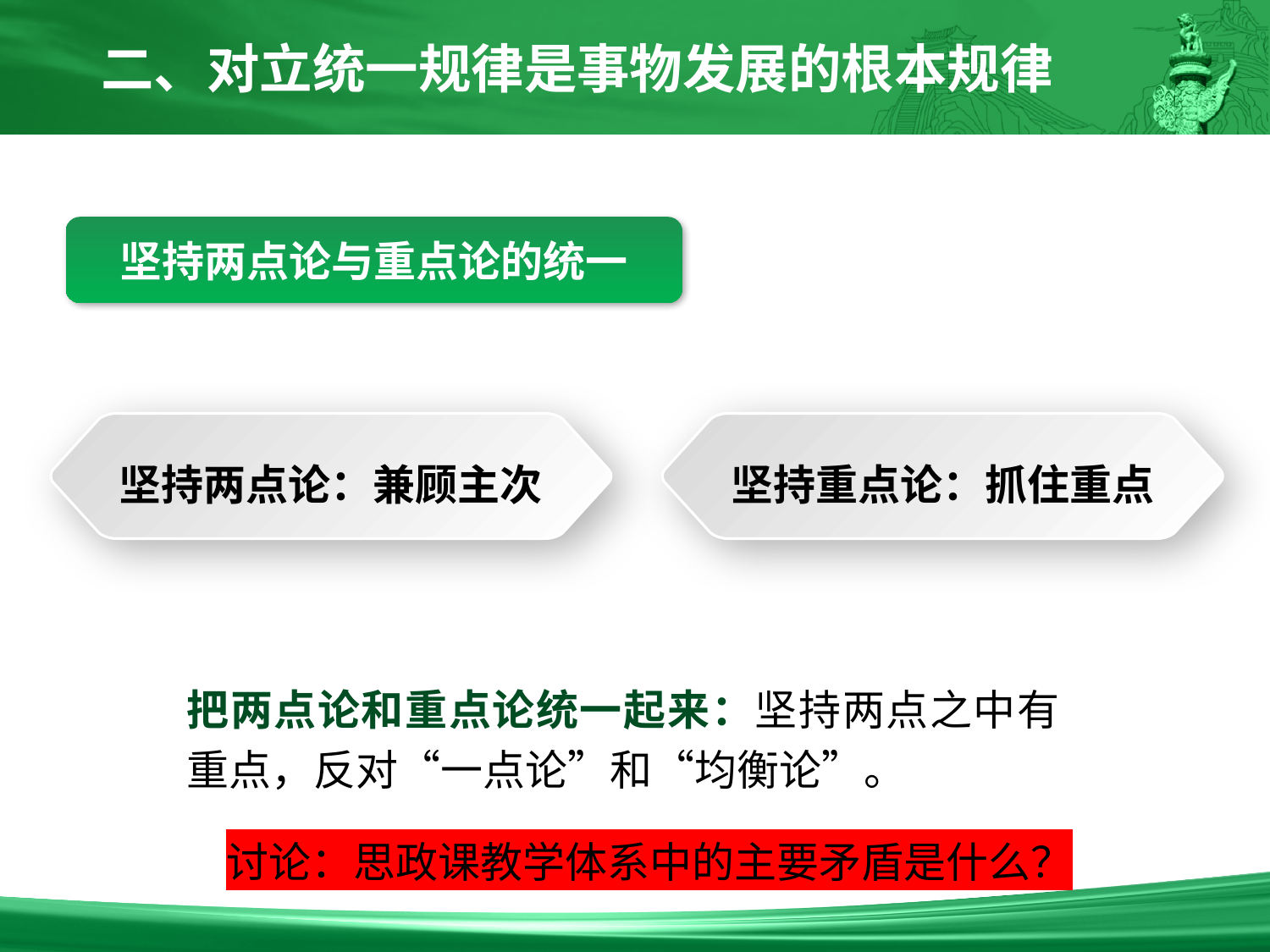

二、对立统一规律是事物发展的根本规律
坚持两点论与重点论的统一

坚持两点论：兼顾主次
坚持重点论：抓住重点

把两点论和重点论统一起来：坚持两点之中有重点，反对“一点论”和“均衡论”。
讨论：思政课教学体系中的主要矛盾是什么？